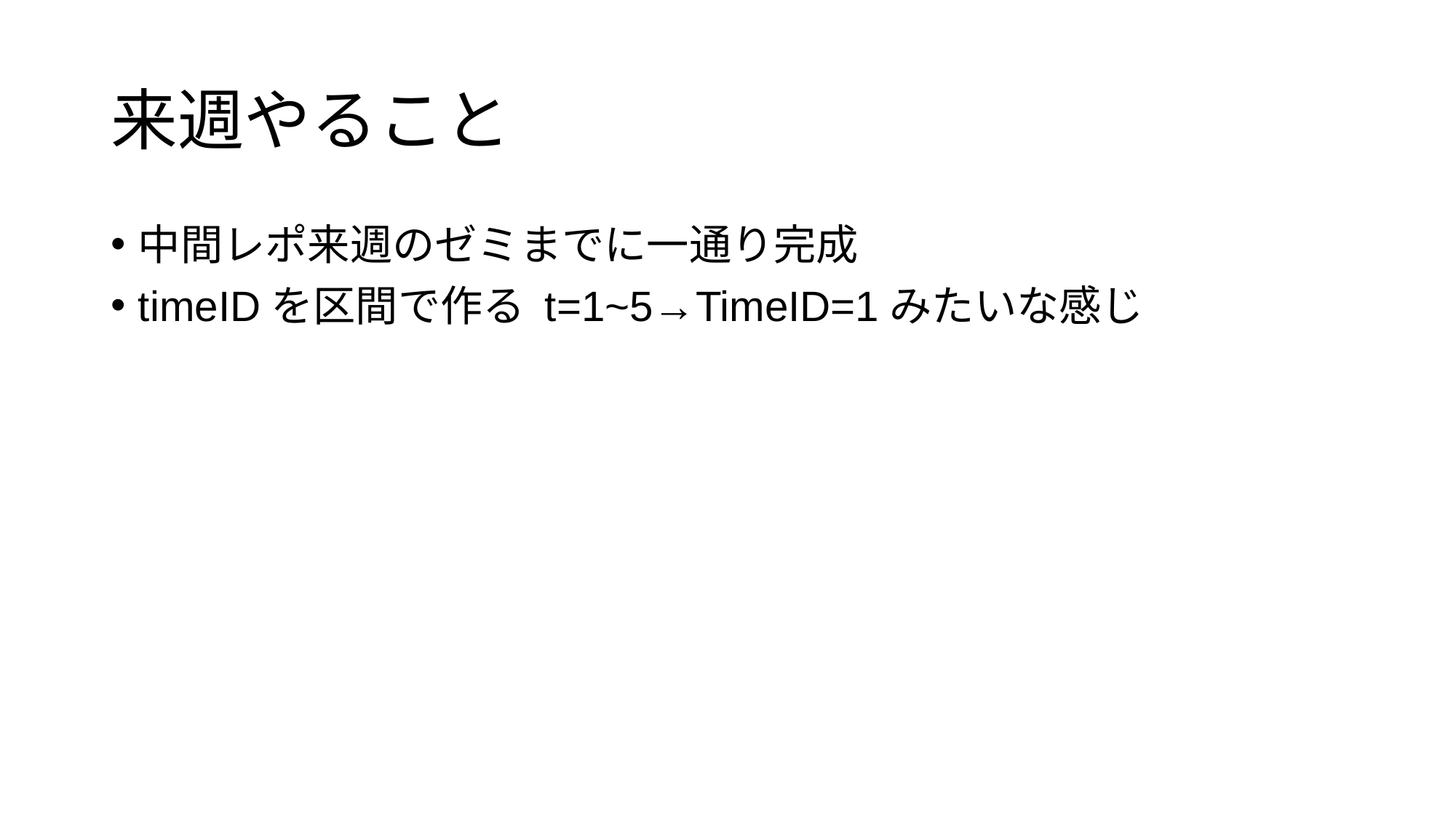

# 来週やること
中間レポ来週のゼミまでに一通り完成
timeIDを区間で作る t=1~5→TimeID=1みたいな感じ